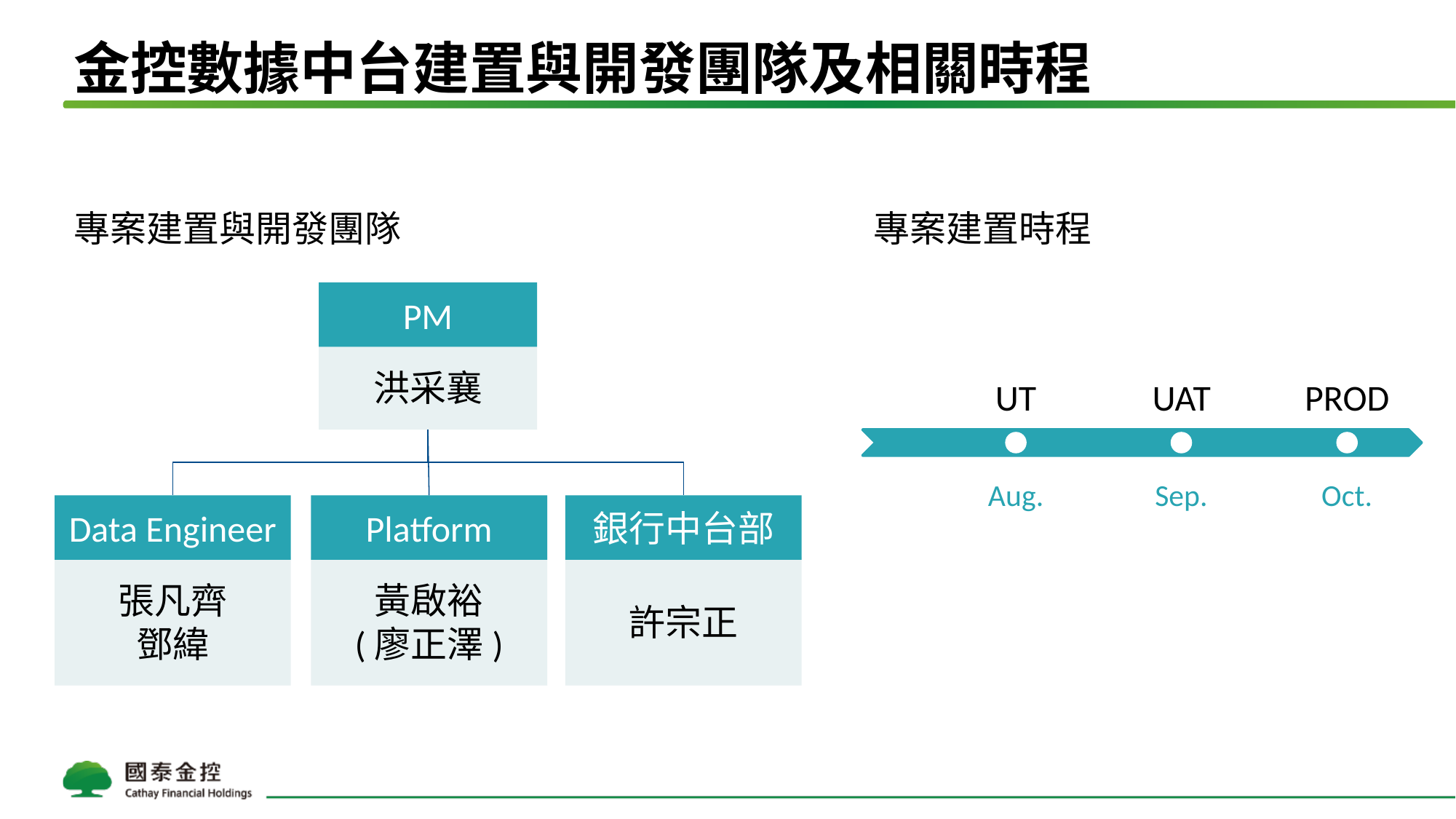

# 金控數據中台建置與開發團隊及相關時程
專案建置與開發團隊
專案建置時程
PM
洪采襄
UT
UAT
PROD

Aug.
Sep.
Oct.
Data Engineer
Platform
銀行中台部
張凡齊
鄧緯
黃啟裕
(廖正澤)
許宗正